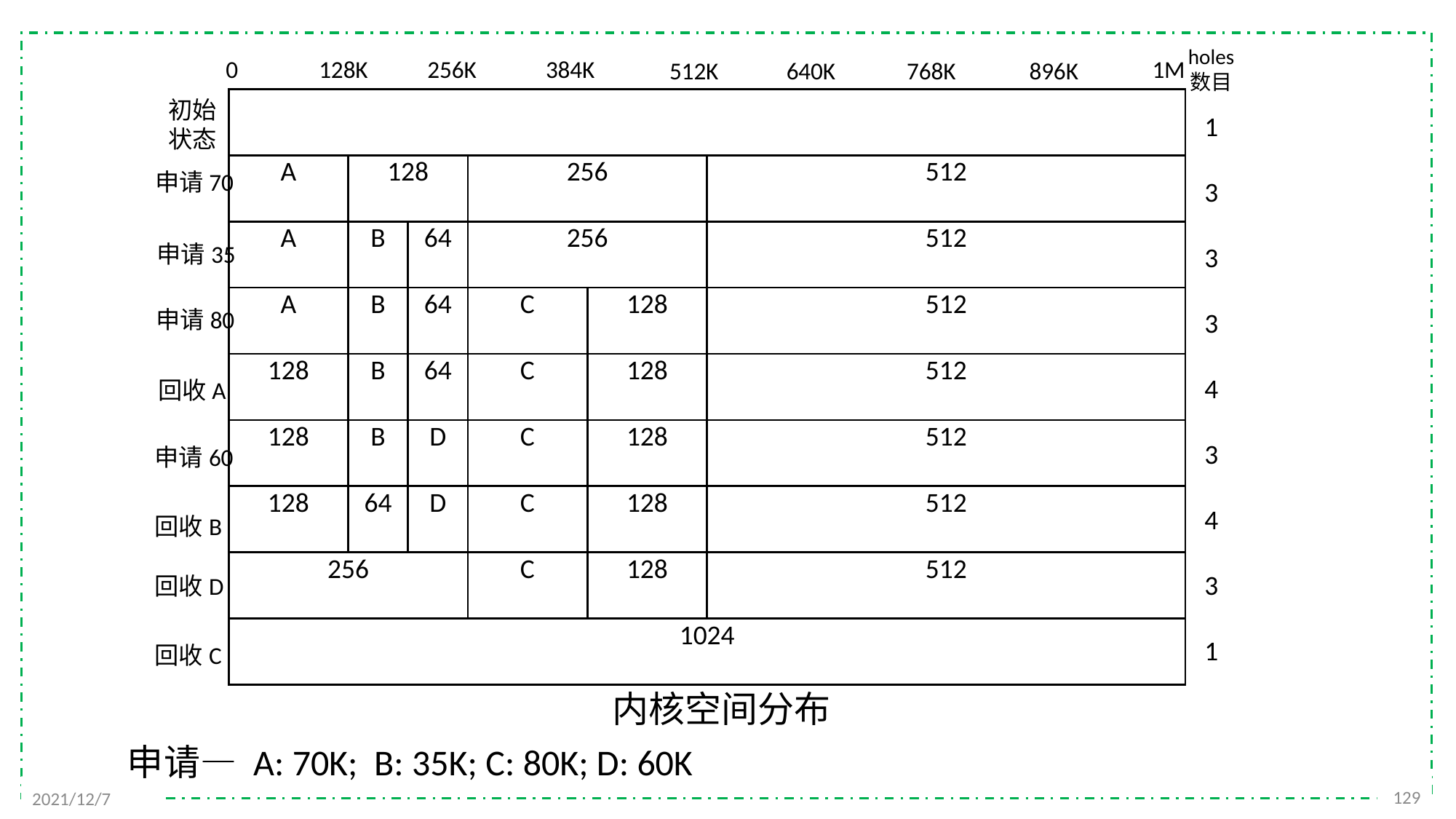

holes
数目
0
128K
256K
  384K
   1M
  512K
640K
768K
896K
初始
状态
|  |  |  |  |  |  |
| --- | --- | --- | --- | --- | --- |
| A | 128 |  | 256 |  | 512 |
| A | B | 64 | 256 |  | 512 |
| A | B | 64 | C | 128 | 512 |
| 128 | B | 64 | C | 128 | 512 |
| 128 | B | D | C | 128 | 512 |
| 128 | 64 | D | C | 128 | 512 |
| 256 |  |  | C | 128 | 512 |
| 1024 |  |  |  |  |  |
1

3

3

3

4

3

4

3

1
申请70
申请35
申请80
回收A
申请60
回收B
回收D
回收C
内核空间分布
申请— A: 70K;  B: 35K; C: 80K; D: 60K
129
2021/12/7